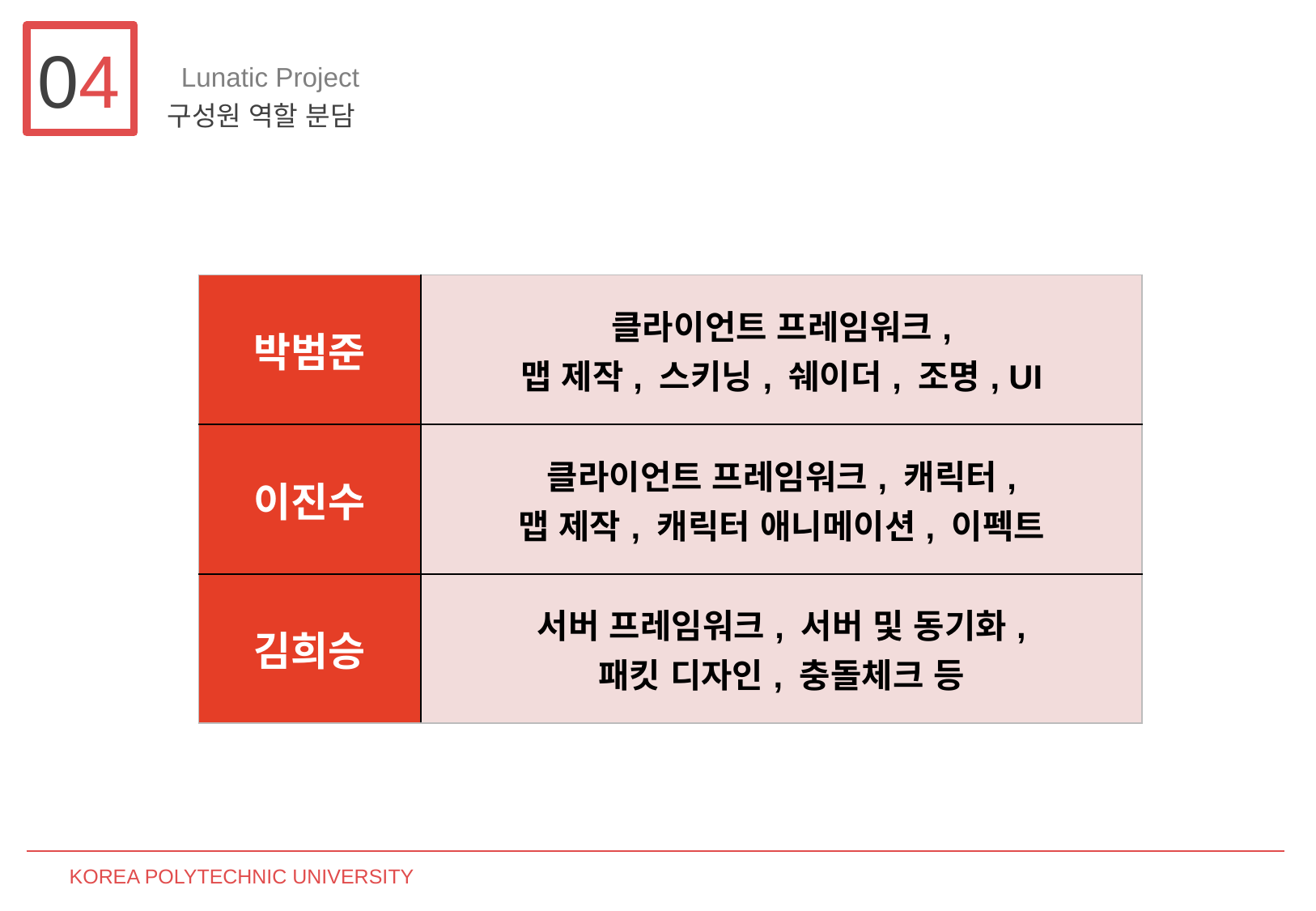

04
Lunatic Project
구성원 역할 분담
| 박범준 | 클라이언트 프레임워크, 맵 제작, 스키닝, 쉐이더, 조명, UI |
| --- | --- |
| 이진수 | 클라이언트 프레임워크, 캐릭터, 맵 제작, 캐릭터 애니메이션, 이펙트 |
| 김희승 | 서버 프레임워크, 서버 및 동기화, 패킷 디자인, 충돌체크 등 |
KOREA POLYTECHNIC UNIVERSITY